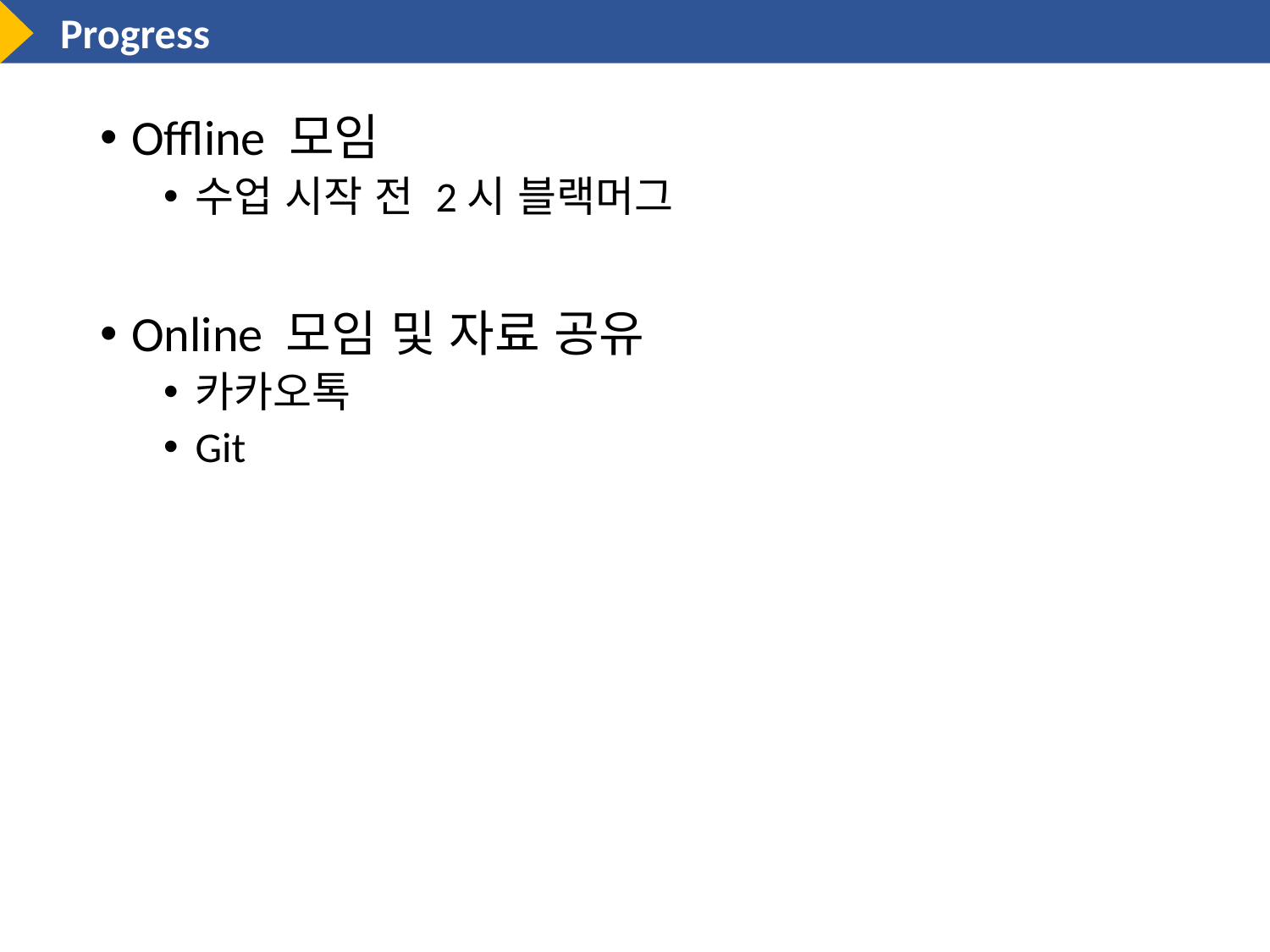

Progress

Offline 모임
수업 시작 전 2시 블랙머그

Online 모임 및 자료 공유
카카오톡
Git